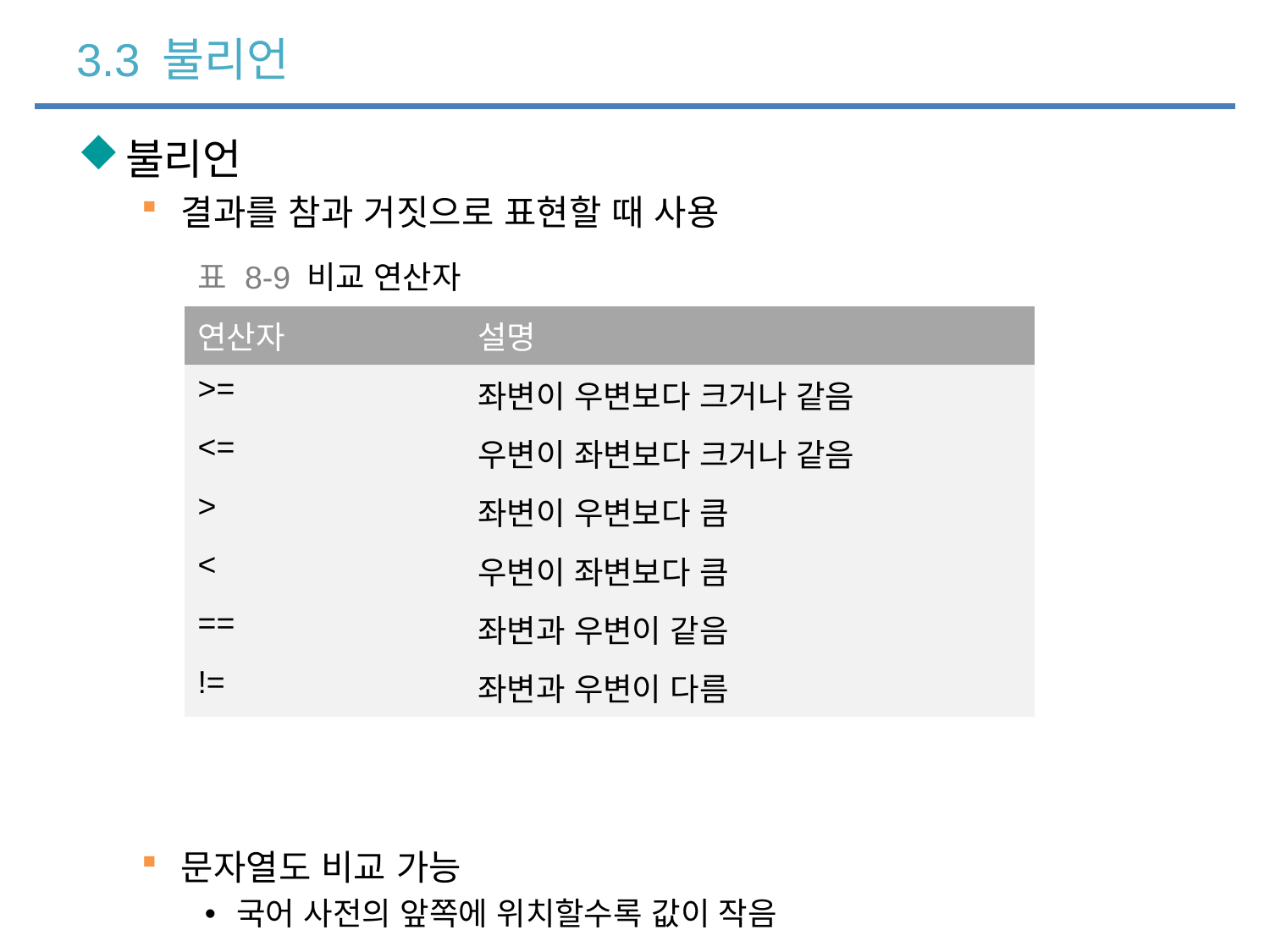

# 3.3 불리언
불리언
결과를 참과 거짓으로 표현할 때 사용

문자열도 비교 가능
국어 사전의 앞쪽에 위치할수록 값이 작음
| 표 8-9 비교 연산자 |
| --- |
| 연산자 | 설명 |
| --- | --- |
| >= | 좌변이 우변보다 크거나 같음 |
| <= | 우변이 좌변보다 크거나 같음 |
| > | 좌변이 우변보다 큼 |
| < | 우변이 좌변보다 큼 |
| == | 좌변과 우변이 같음 |
| != | 좌변과 우변이 다름 |